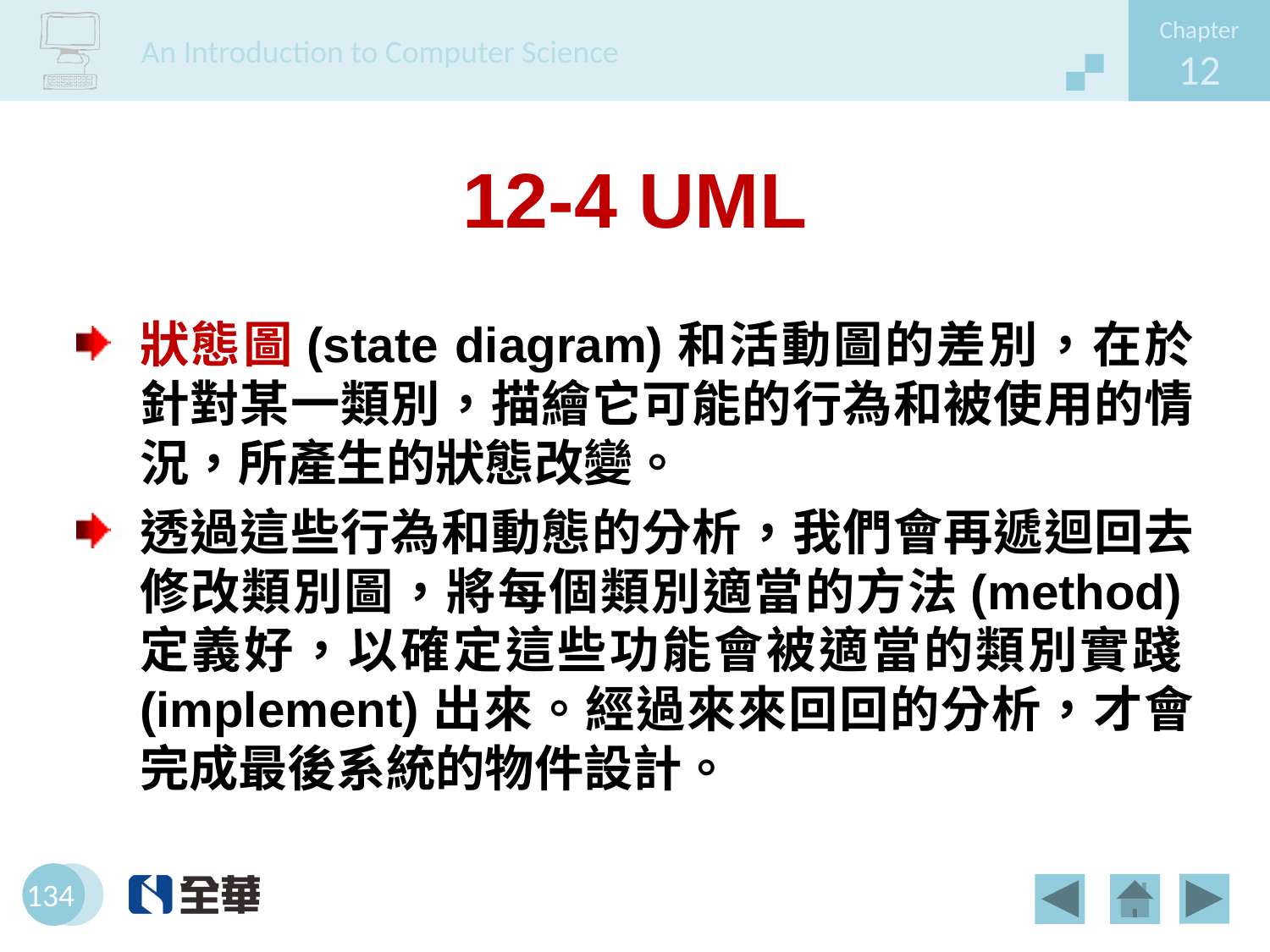

# 12-4 UML
狀態圖(state diagram)和活動圖的差別，在於針對某一類別，描繪它可能的行為和被使用的情況，所產生的狀態改變。
透過這些行為和動態的分析，我們會再遞迴回去修改類別圖，將每個類別適當的方法(method)定義好，以確定這些功能會被適當的類別實踐(implement)出來。經過來來回回的分析，才會完成最後系統的物件設計。